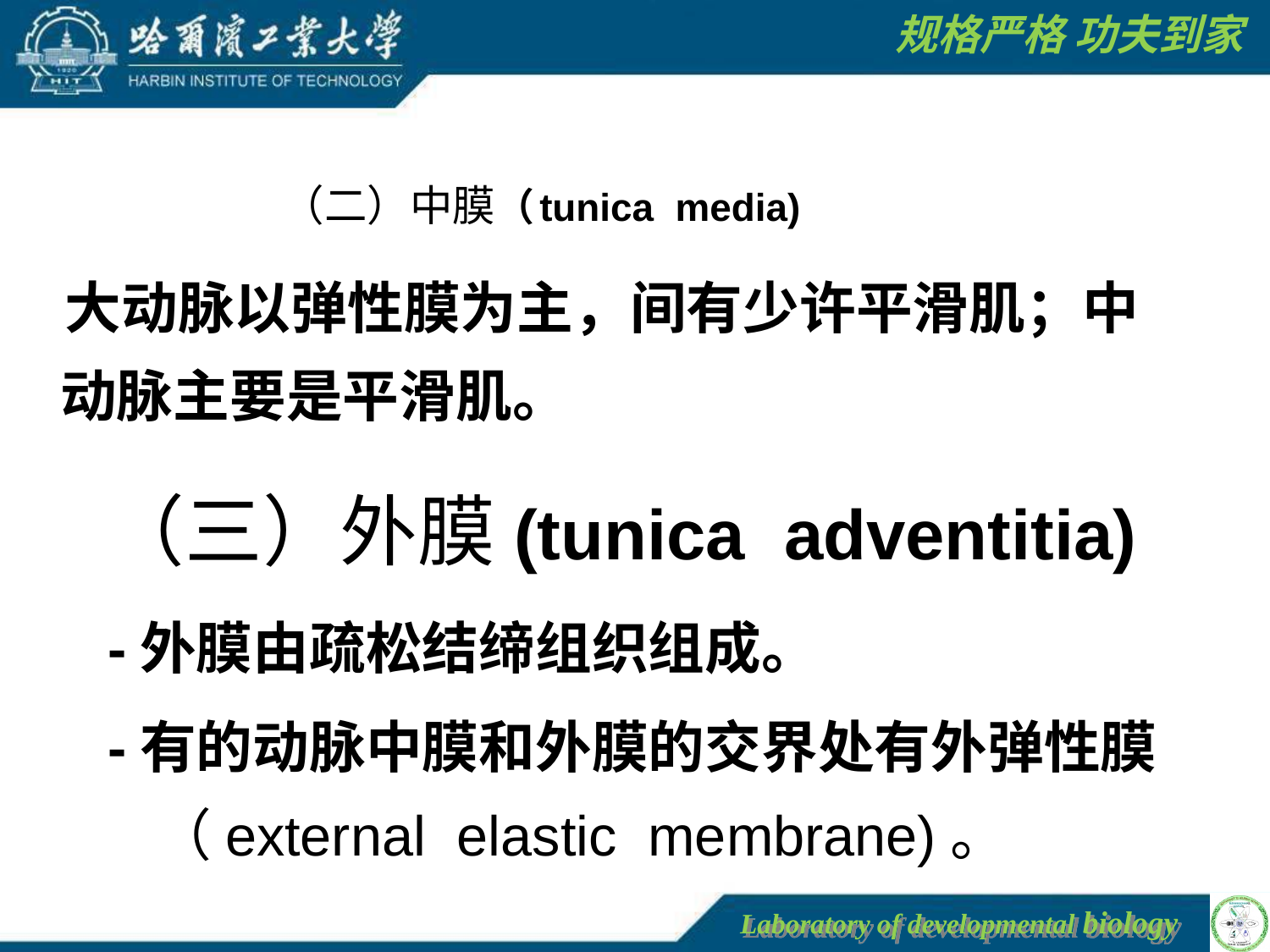

（二）中膜（tunica  media)
   大动脉以弹性膜为主，间有少许平滑肌；中动脉主要是平滑肌。
（三）外膜(tunica  adventitia)
-外膜由疏松结缔组织组成。
-有的动脉中膜和外膜的交界处有外弹性膜（external  elastic  membrane)。